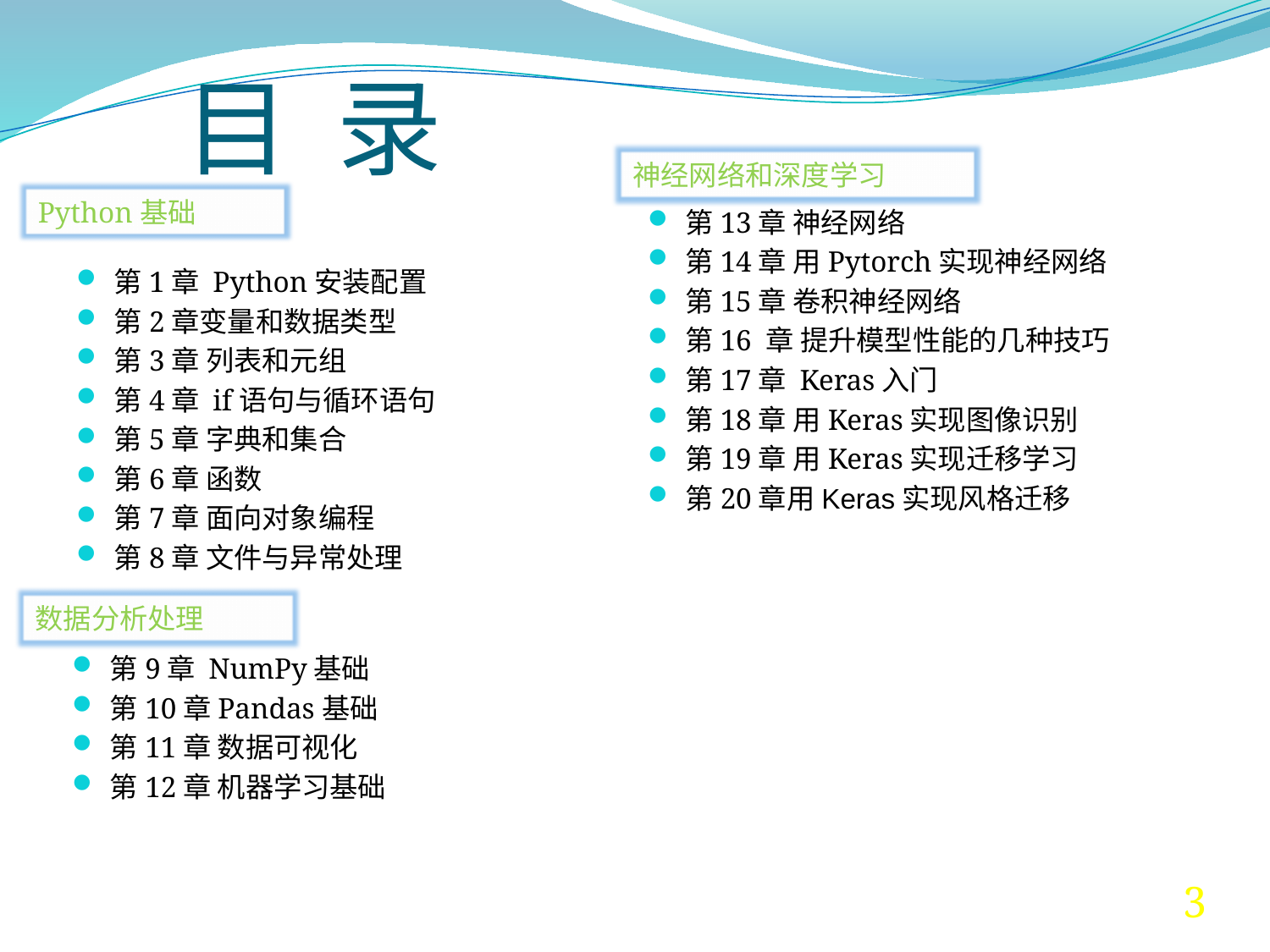

# 目  录
神经网络和深度学习
Python基础
第13章 神经网络
第14章 用Pytorch实现神经网络
第15章 卷积神经网络
第16 章 提升模型性能的几种技巧
第17章 Keras入门
第18章 用Keras实现图像识别
第19章 用Keras实现迁移学习
第20章用Keras实现风格迁移
第1章 Python安装配置
第2章变量和数据类型
第3章 列表和元组
第4章 if语句与循环语句
第5章 字典和集合
第6章 函数
第7章 面向对象编程
第8章 文件与异常处理
数据分析处理
第9章 NumPy基础
第10章Pandas基础
第11章 数据可视化
第12章 机器学习基础
3